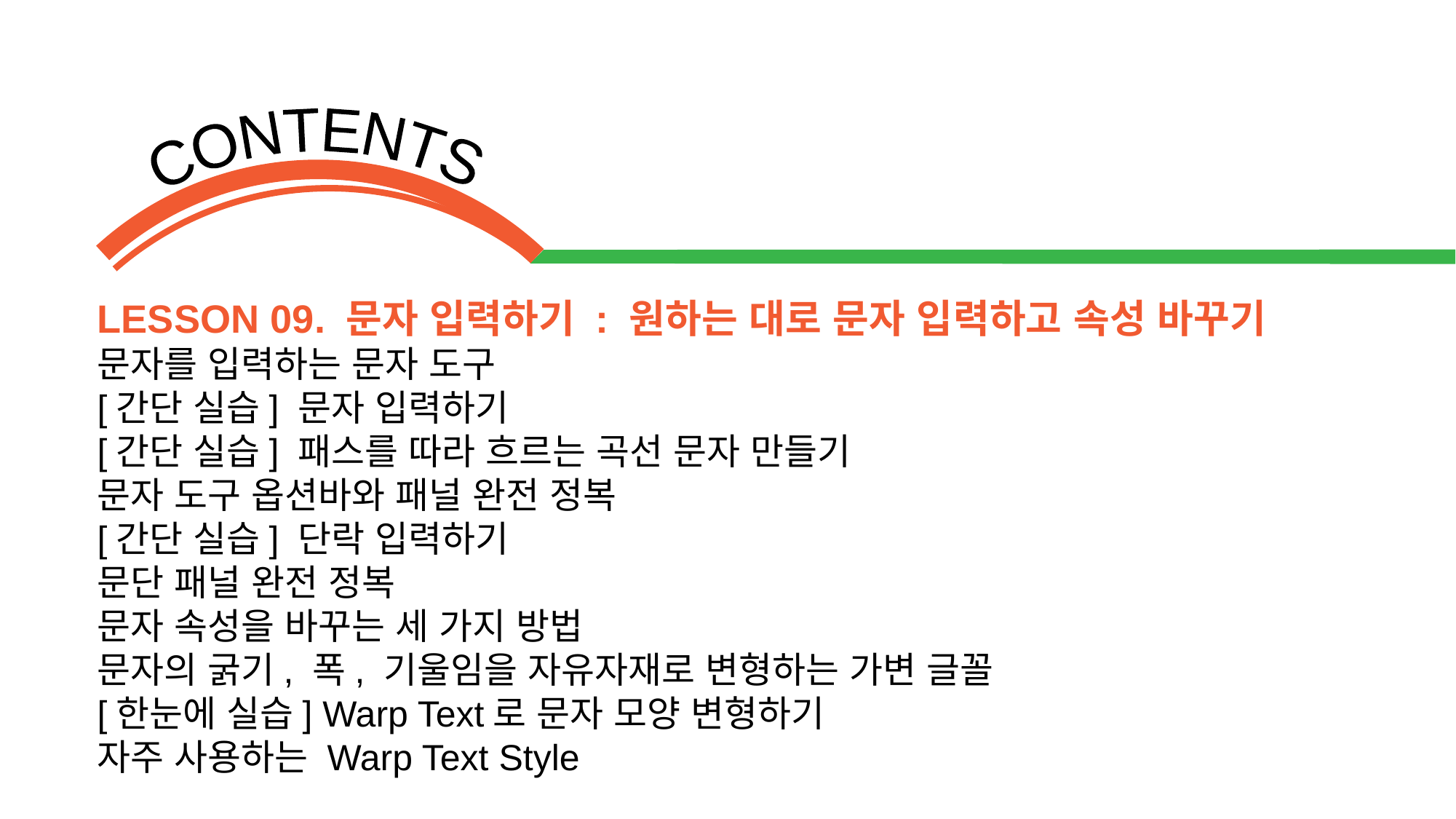

LESSON 09. 문자 입력하기 : 원하는 대로 문자 입력하고 속성 바꾸기
문자를 입력하는 문자 도구
[간단 실습] 문자 입력하기
[간단 실습] 패스를 따라 흐르는 곡선 문자 만들기
문자 도구 옵션바와 패널 완전 정복
[간단 실습] 단락 입력하기
문단 패널 완전 정복
문자 속성을 바꾸는 세 가지 방법
문자의 굵기, 폭, 기울임을 자유자재로 변형하는 가변 글꼴
[한눈에 실습] Warp Text로 문자 모양 변형하기
자주 사용하는 Warp Text Style